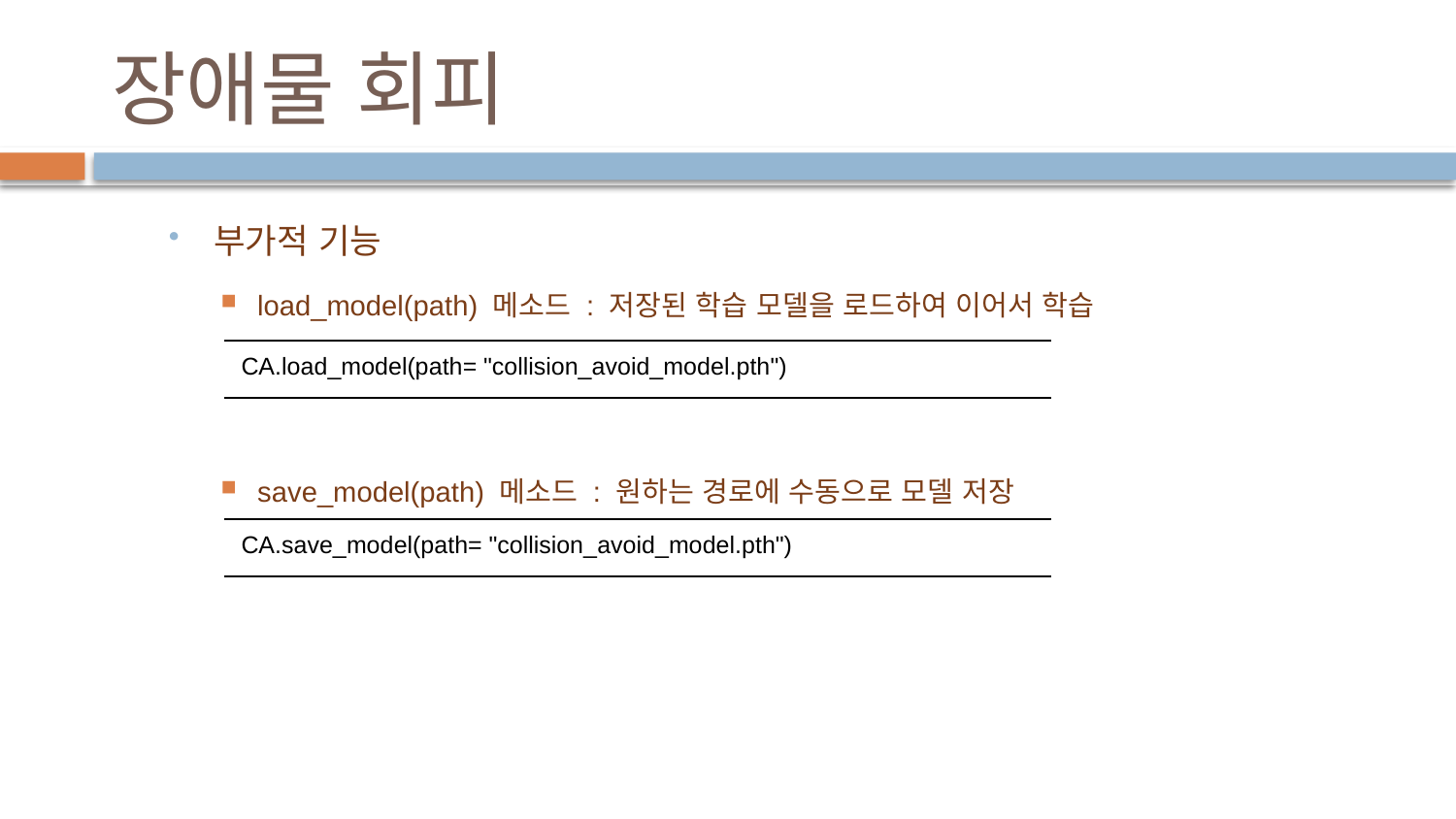

# 장애물 회피
부가적 기능
load_model(path) 메소드 : 저장된 학습 모델을 로드하여 이어서 학습

save_model(path) 메소드 : 원하는 경로에 수동으로 모델 저장

| CA.load\_model(path= "collision\_avoid\_model.pth") |
| --- |
| CA.save\_model(path= "collision\_avoid\_model.pth") |
| --- |